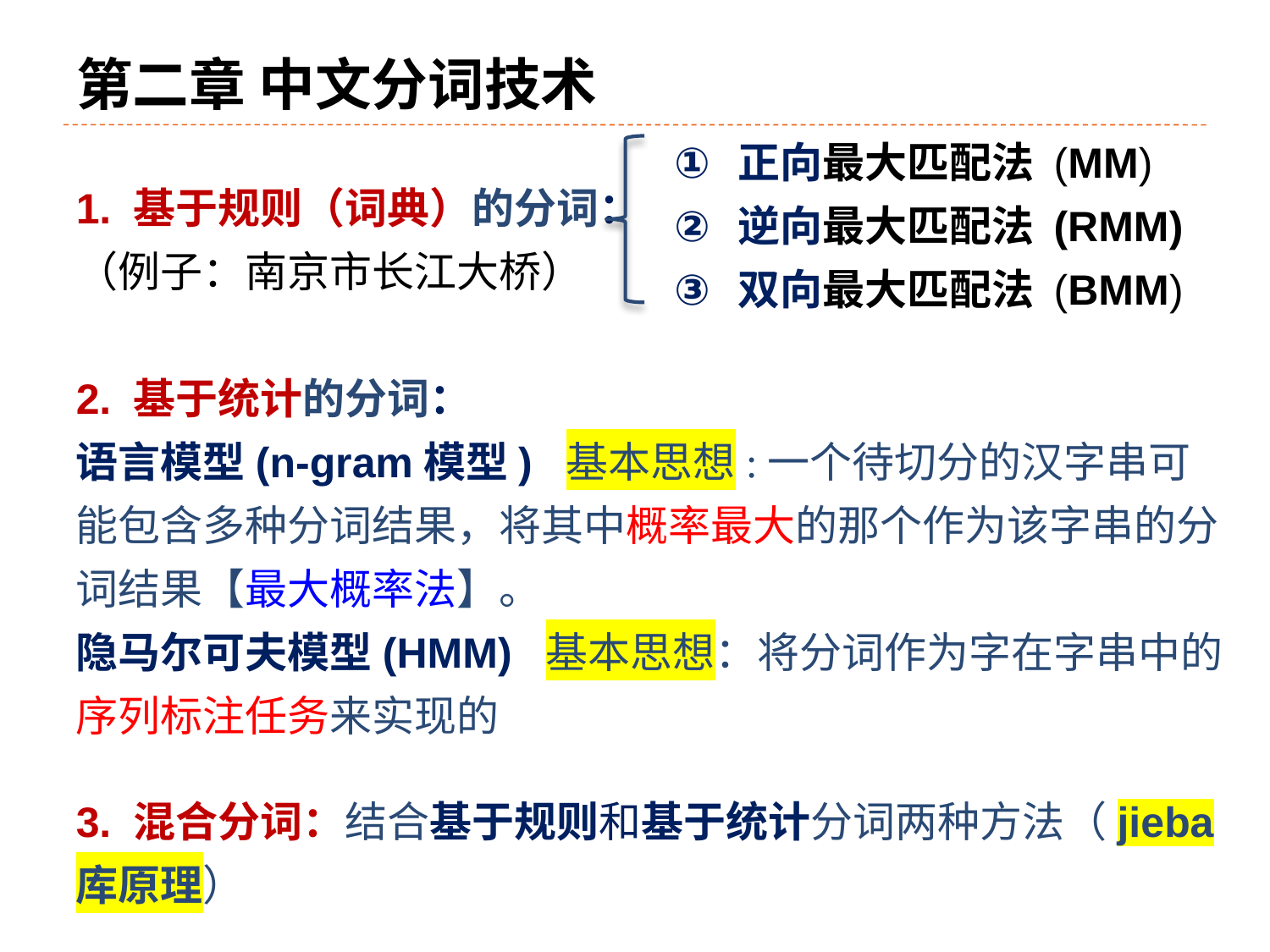

# 第二章 中文分词技术

1. 基于规则（词典）的分词：
（例子：南京市长江大桥）

2. 基于统计的分词：
语言模型(n-gram模型)  基本思想:一个待切分的汉字串可能包含多种分词结果，将其中概率最大的那个作为该字串的分词结果【最大概率法】。
隐马尔可夫模型(HMM)  基本思想：将分词作为字在字串中的序列标注任务来实现的
3. 混合分词：结合基于规则和基于统计分词两种方法（jieba库原理）

正向最大匹配法 (MM)
逆向最大匹配法 (RMM)
双向最大匹配法 (BMM)